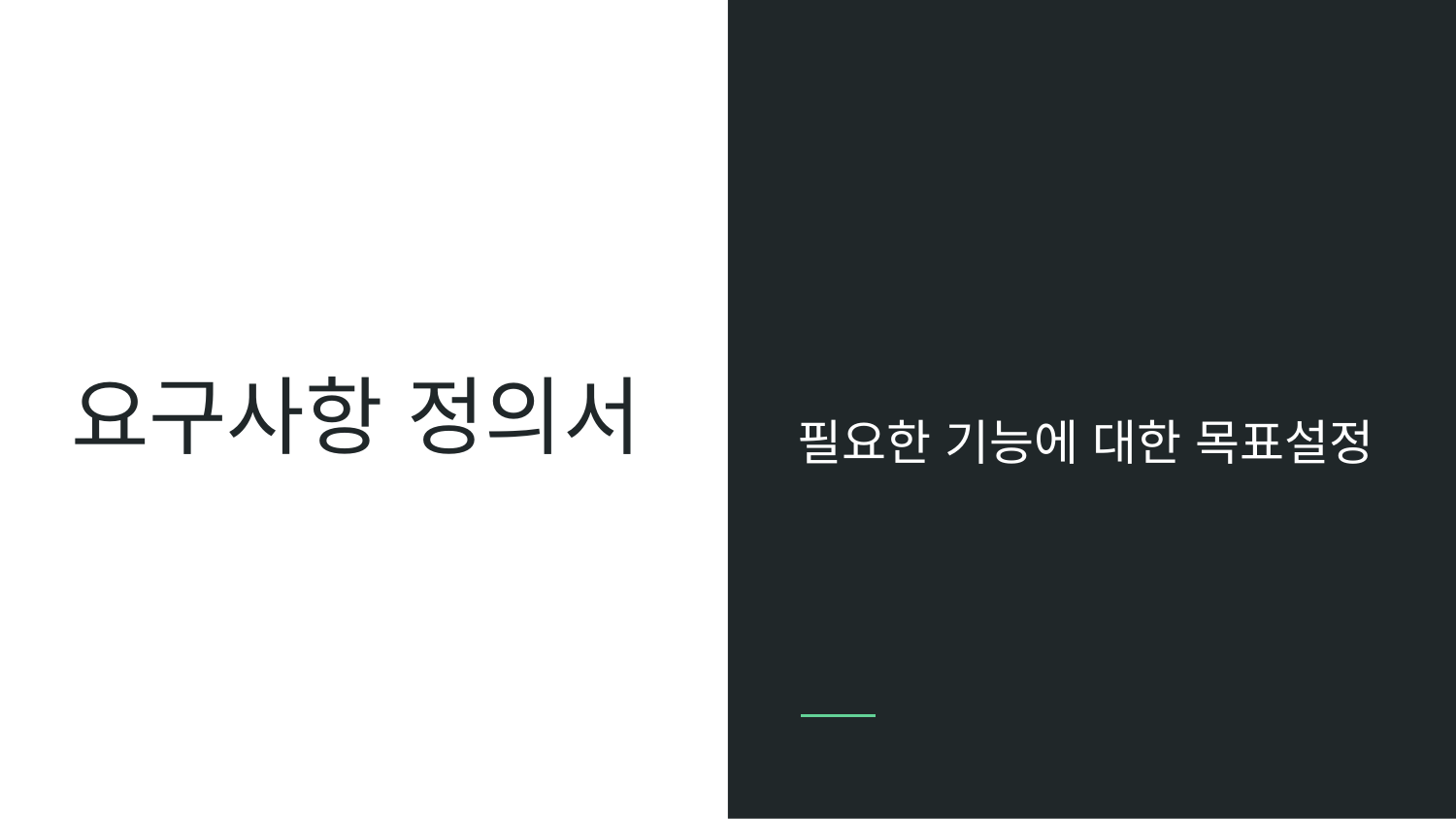

필요한 기능에 대한 목표설정
# 요구사항 정의서